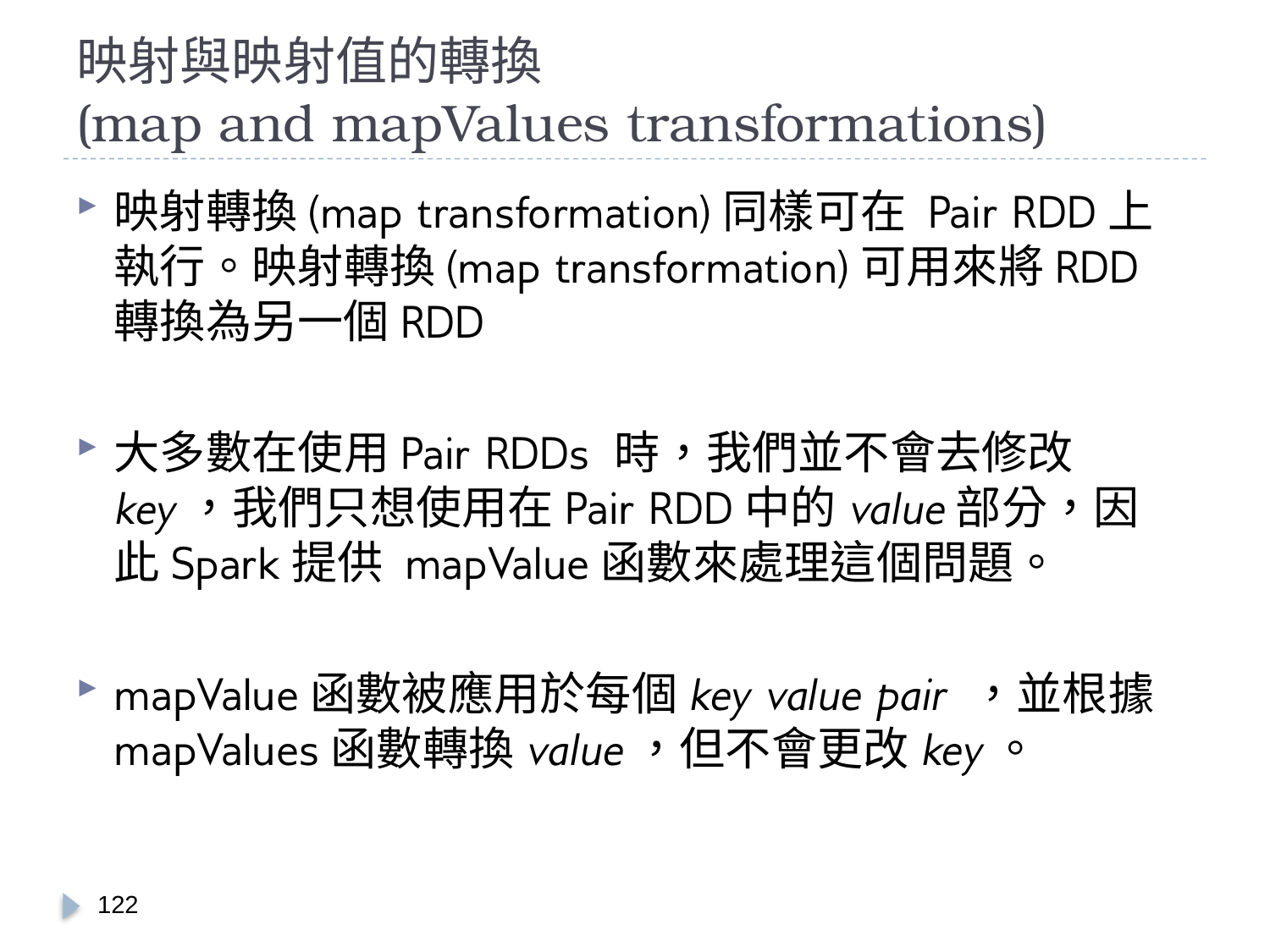

# 映射與映射值的轉換 (map and mapValues transformations)
映射轉換(map transformation)同樣可在 Pair RDD上執行。映射轉換(map transformation)可用來將RDD轉換為另一個RDD

大多數在使用Pair RDDs 時，我們並不會去修改key，我們只想使用在Pair RDD中的value部分，因此Spark提供 mapValue函數來處理這個問題。

mapValue函數被應用於每個key value pair ，並根據mapValues函數轉換value，但不會更改key。
122